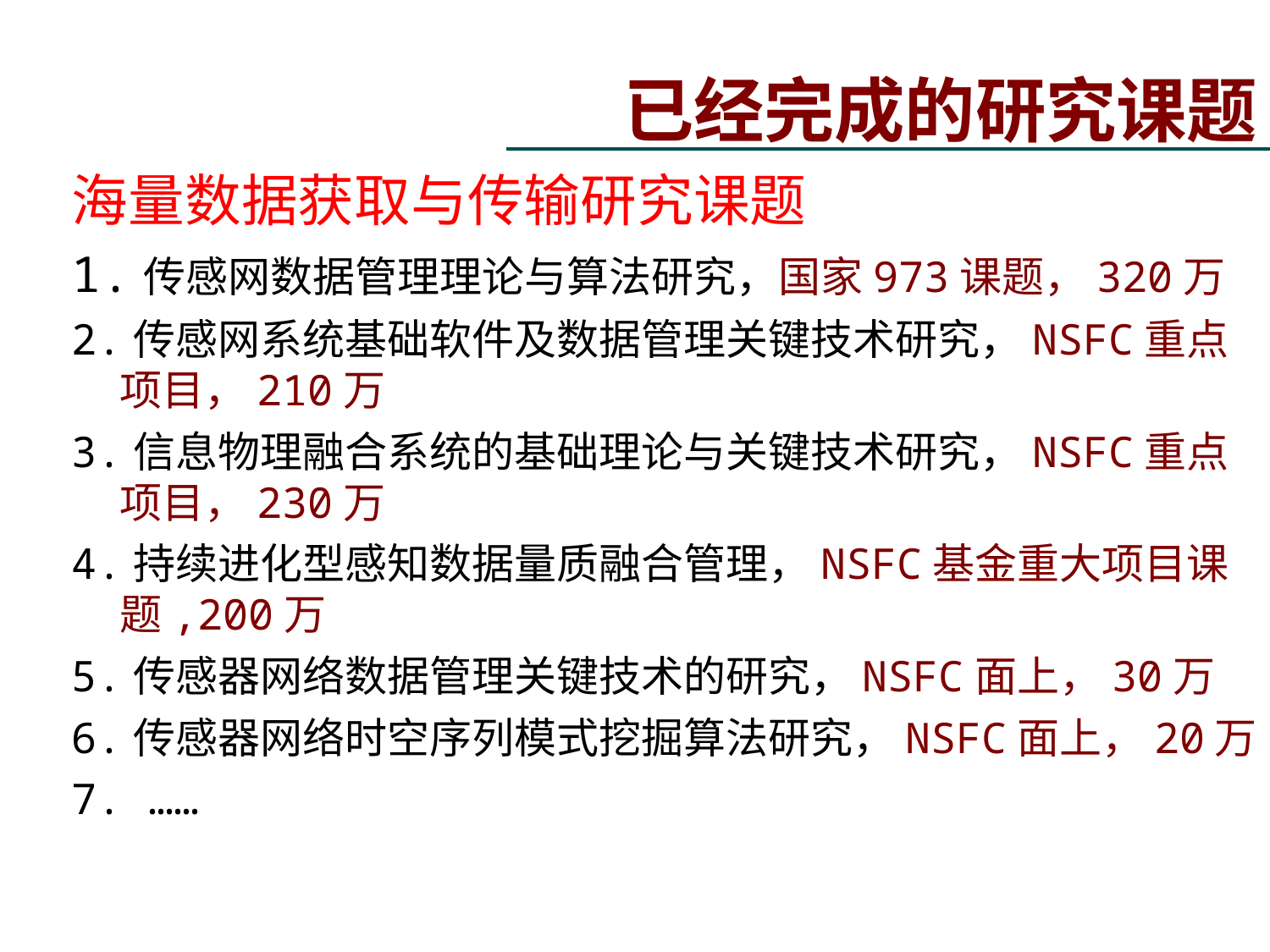

已经完成的研究课题
海量数据获取与传输研究课题
1.传感网数据管理理论与算法研究，国家973课题，320万
2.传感网系统基础软件及数据管理关键技术研究，NSFC重点项目，210万
3.信息物理融合系统的基础理论与关键技术研究，NSFC重点项目，230万
4.持续进化型感知数据量质融合管理，NSFC基金重大项目课题,200万
5.传感器网络数据管理关键技术的研究，NSFC面上，30万
6.传感器网络时空序列模式挖掘算法研究，NSFC面上，20万
7. ……